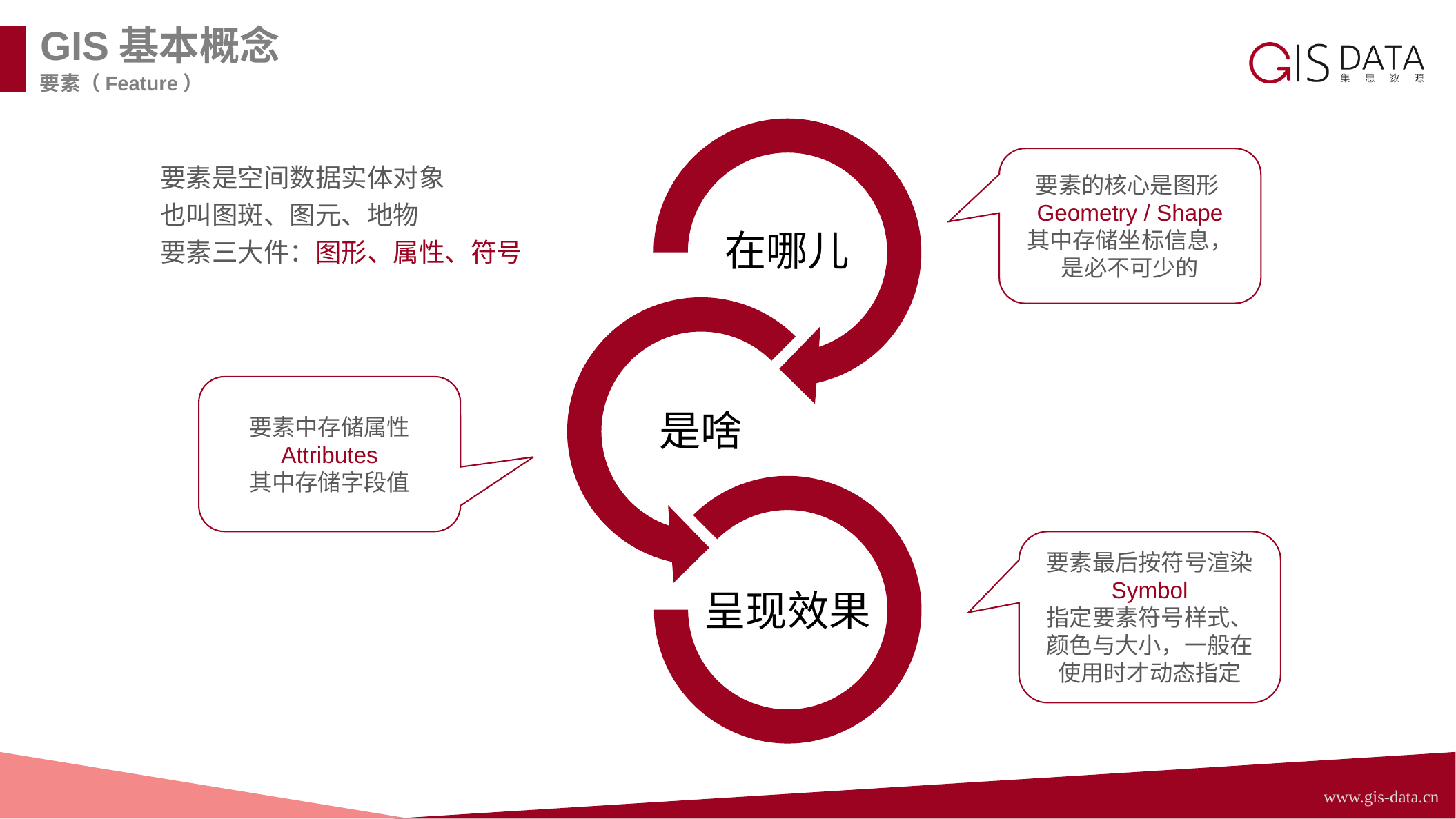

GIS基本概念
要素（Feature）
在哪儿
是啥
呈现效果
要素的核心是图形Geometry / Shape
其中存储坐标信息，是必不可少的
要素是空间数据实体对象
也叫图斑、图元、地物
要素三大件：图形、属性、符号
要素中存储属性
Attributes
其中存储字段值
要素最后按符号渲染
Symbol
指定要素符号样式、颜色与大小，一般在使用时才动态指定